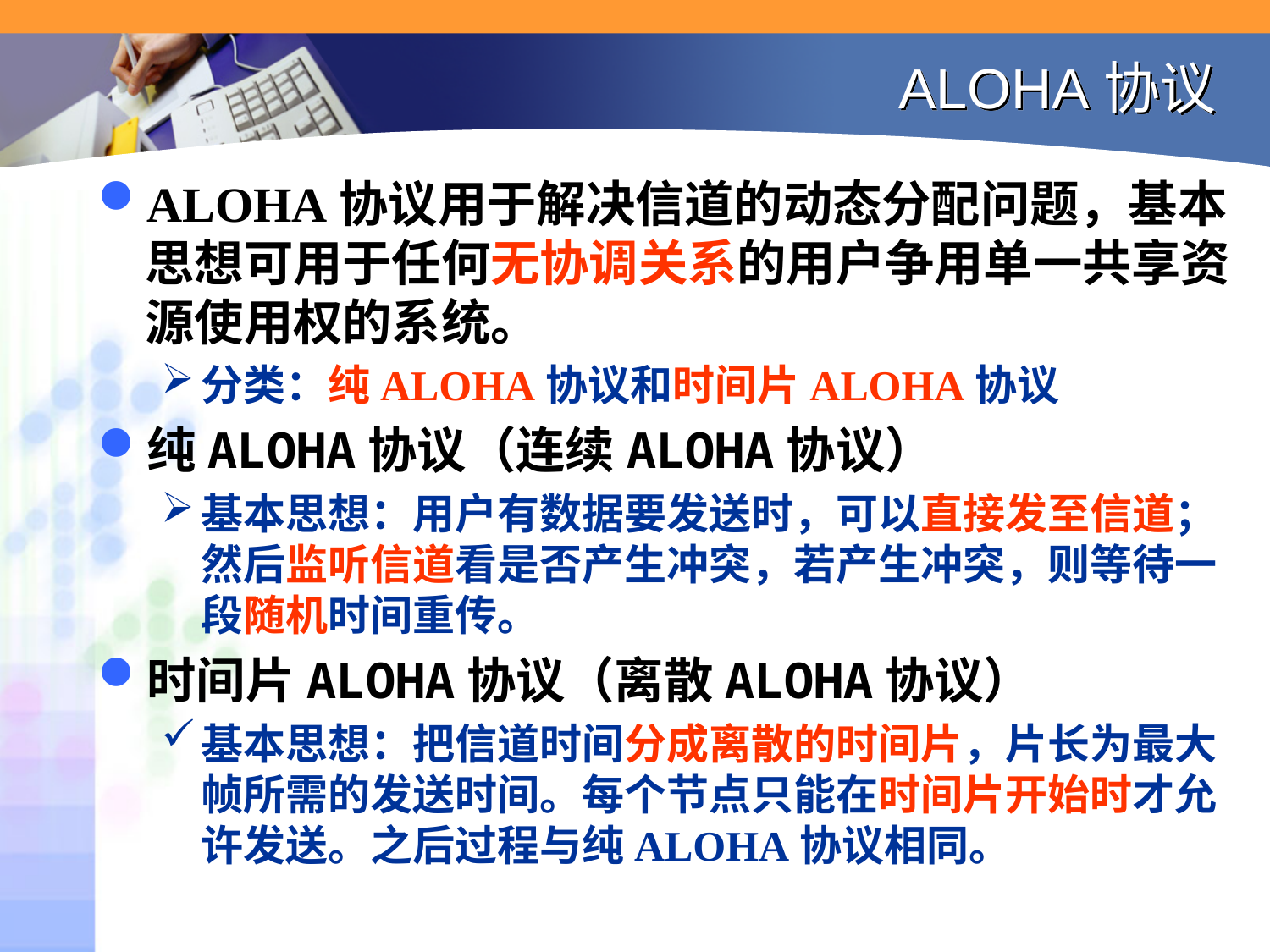

# ALOHA协议
ALOHA协议用于解决信道的动态分配问题，基本思想可用于任何无协调关系的用户争用单一共享资源使用权的系统。
分类：纯ALOHA协议和时间片ALOHA协议
纯ALOHA协议（连续ALOHA协议）
基本思想：用户有数据要发送时，可以直接发至信道；然后监听信道看是否产生冲突，若产生冲突，则等待一段随机时间重传。
时间片ALOHA协议（离散ALOHA协议）
基本思想：把信道时间分成离散的时间片，片长为最大帧所需的发送时间。每个节点只能在时间片开始时才允许发送。之后过程与纯ALOHA协议相同。